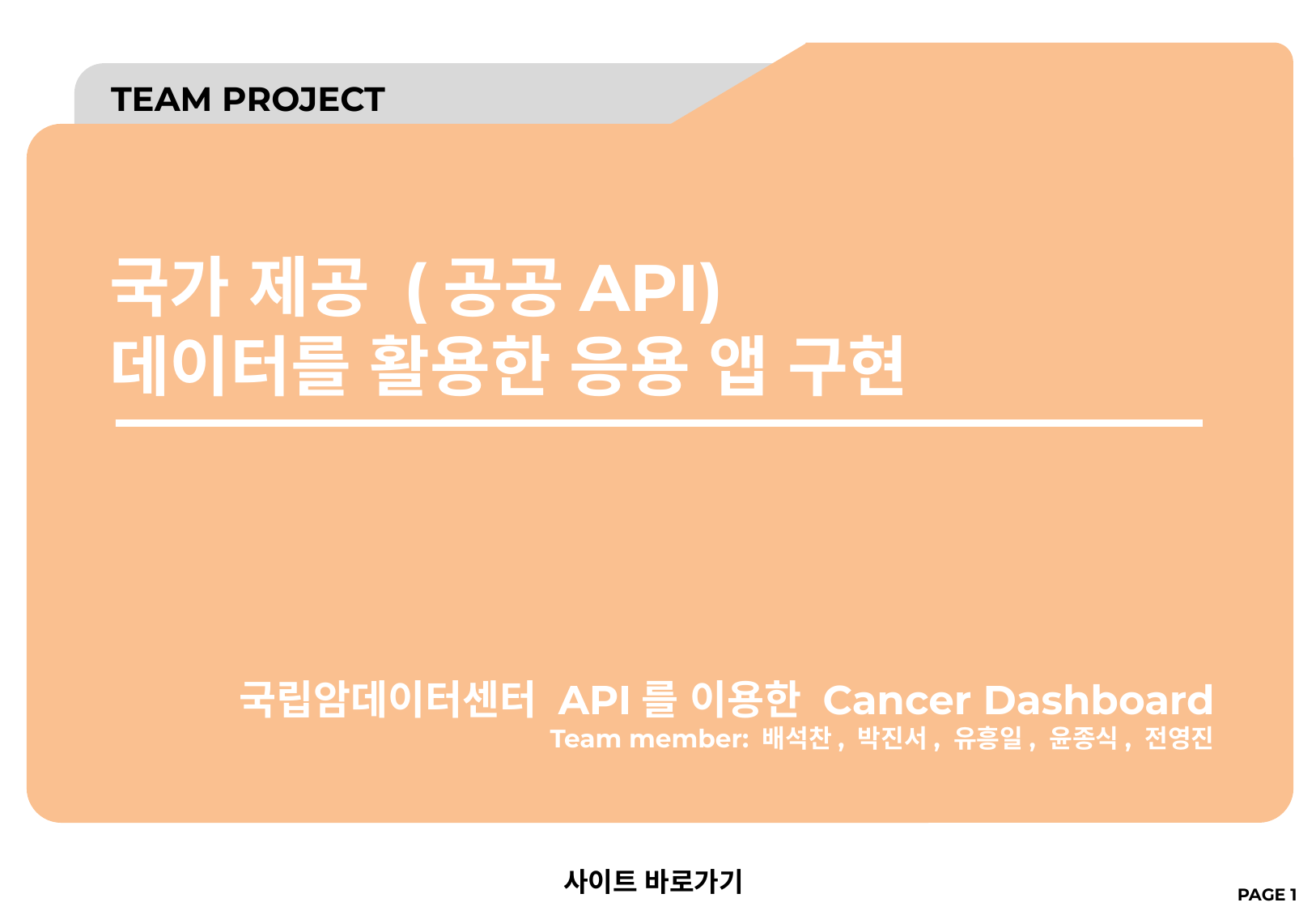

TEAM PROJECT

contents
국가 제공 (공공API)
데이터를 활용한 응용 앱 구현

국립암데이터센터 API를 이용한 Cancer Dashboard
Team member: 배석찬, 박진서, 유흥일, 윤종식, 전영진

사이트 바로가기
PAGE 1